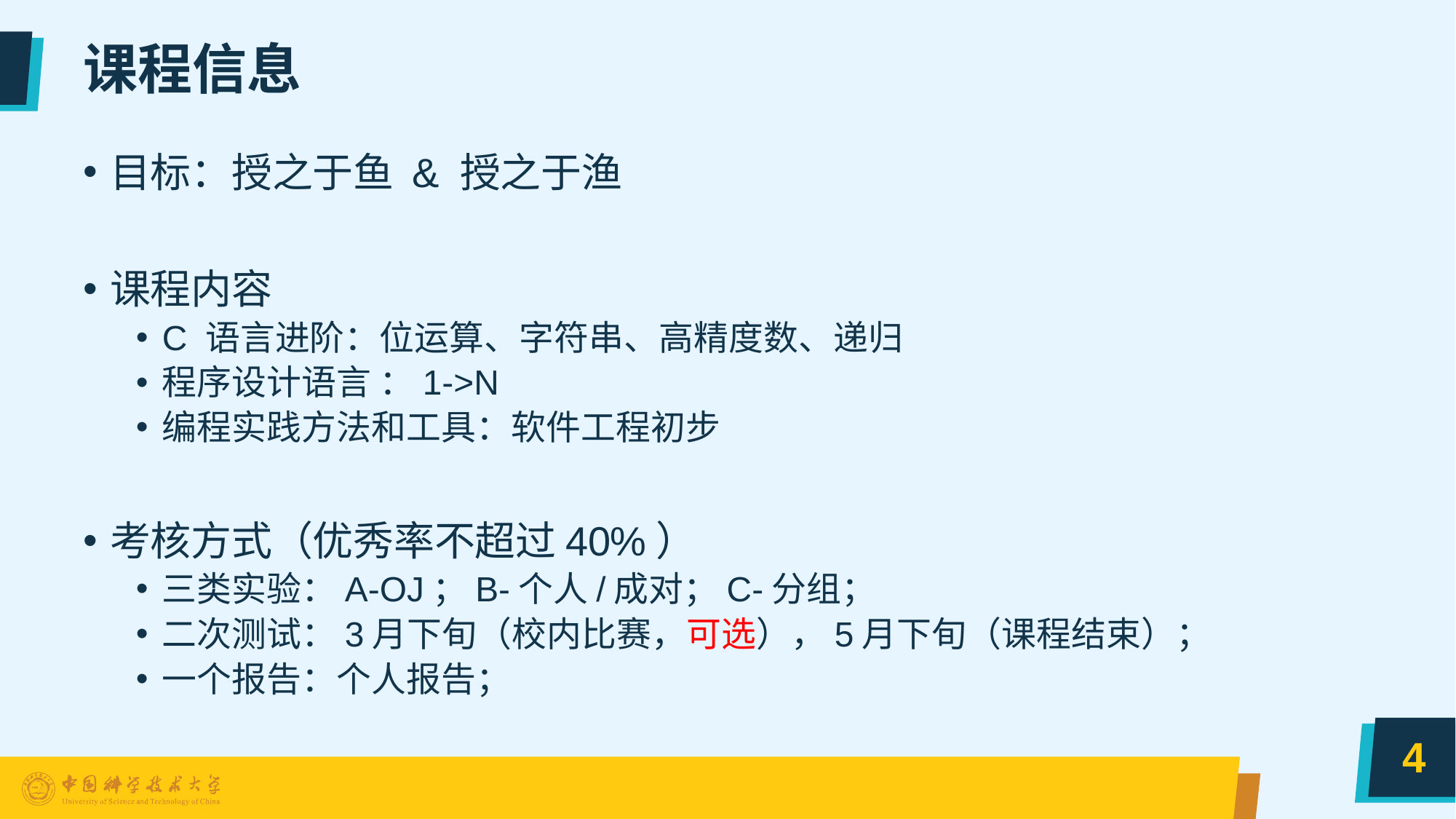

# 课程信息
目标：授之于鱼 & 授之于渔

课程内容
C 语言进阶：位运算、字符串、高精度数、递归
程序设计语言 ：1->N
编程实践方法和工具：软件工程初步

考核方式（优秀率不超过40%）
三类实验：A-OJ；B-个人/成对；C-分组；
二次测试：3月下旬（校内比赛，可选），5月下旬（课程结束）；
一个报告：个人报告；

4